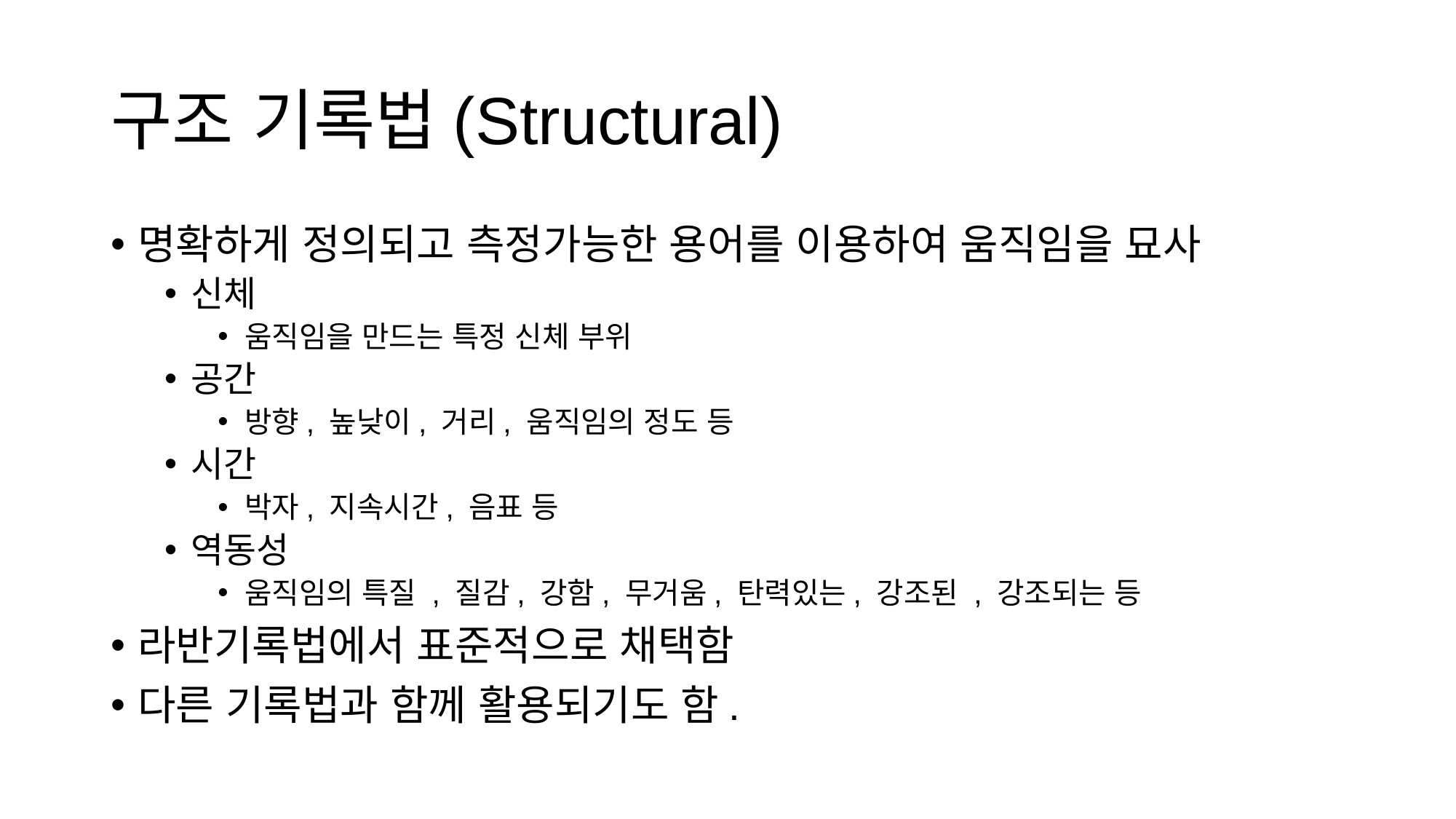

# 구조 기록법(Structural)
명확하게 정의되고 측정가능한 용어를 이용하여 움직임을 묘사
신체
움직임을 만드는 특정 신체 부위
공간
방향, 높낮이, 거리, 움직임의 정도 등
시간
박자, 지속시간, 음표 등
역동성
움직임의 특질 , 질감, 강함, 무거움, 탄력있는, 강조된 , 강조되는 등
라반기록법에서 표준적으로 채택함
다른 기록법과 함께 활용되기도 함.